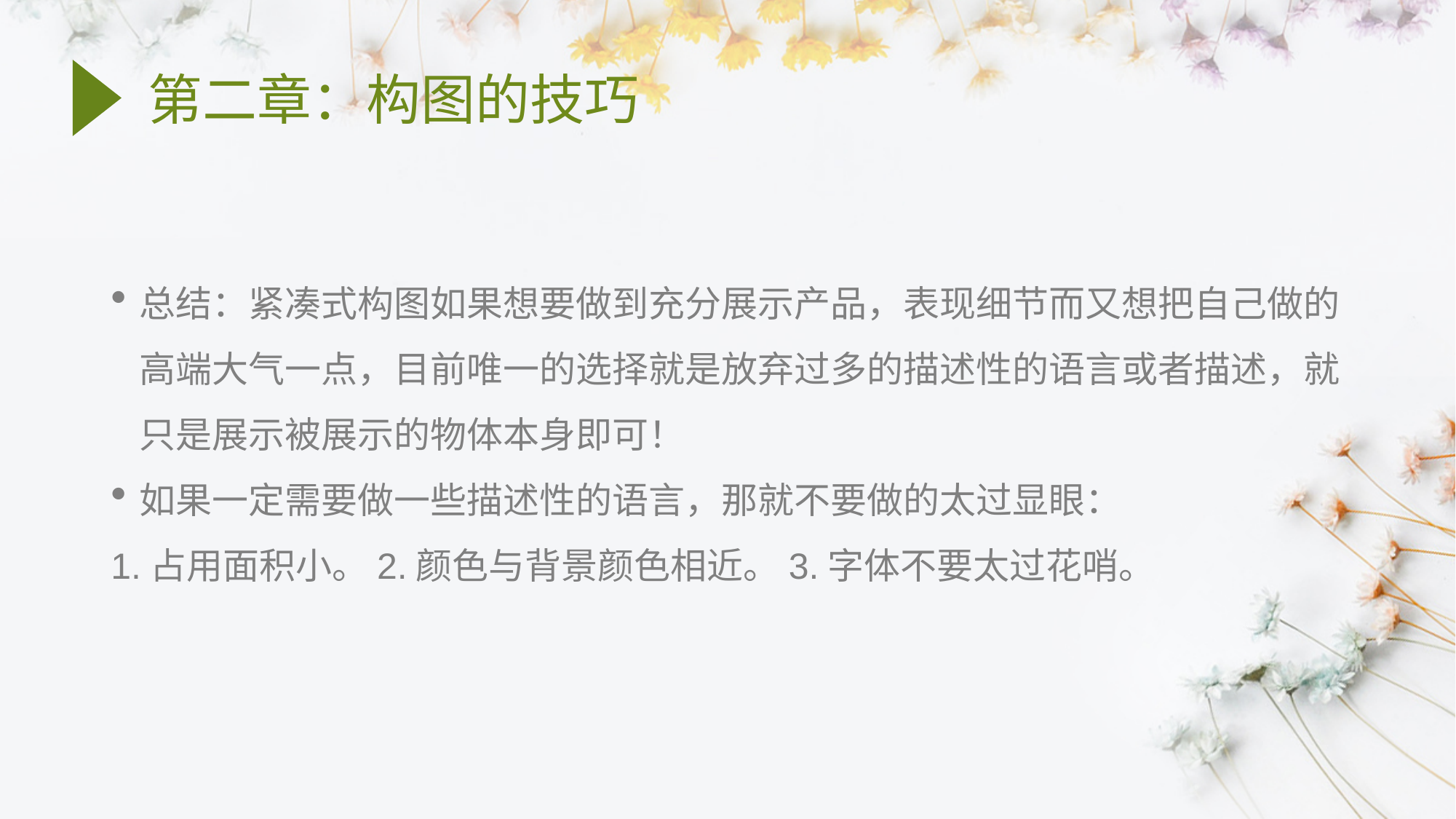

# 第二章：构图的技巧
总结：紧凑式构图如果想要做到充分展示产品，表现细节而又想把自己做的高端大气一点，目前唯一的选择就是放弃过多的描述性的语言或者描述，就只是展示被展示的物体本身即可！
如果一定需要做一些描述性的语言，那就不要做的太过显眼：
1.占用面积小。2.颜色与背景颜色相近。3.字体不要太过花哨。